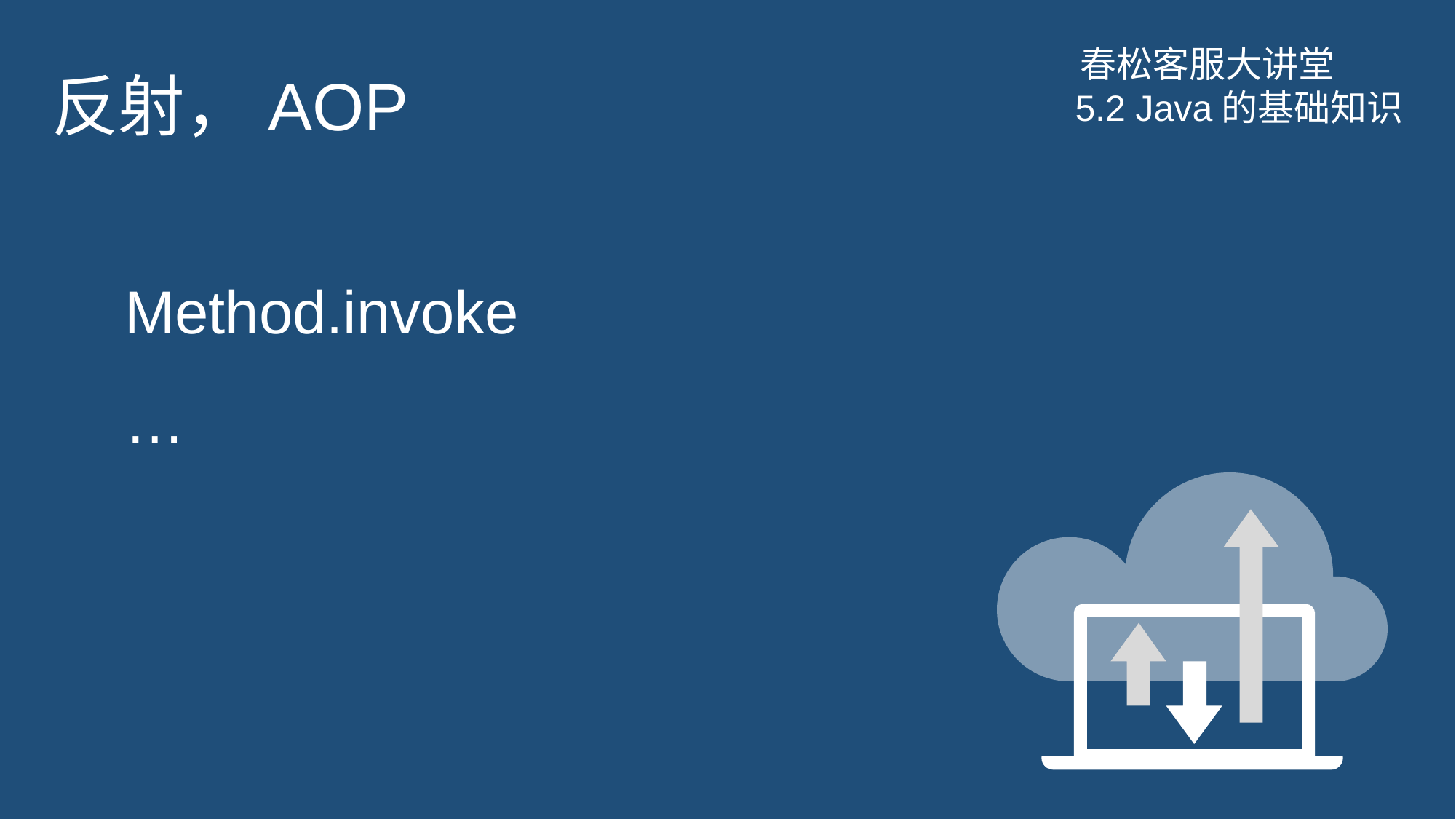

# 反射，AOP
春松客服大讲堂
5.2 Java的基础知识
Method.invoke
…